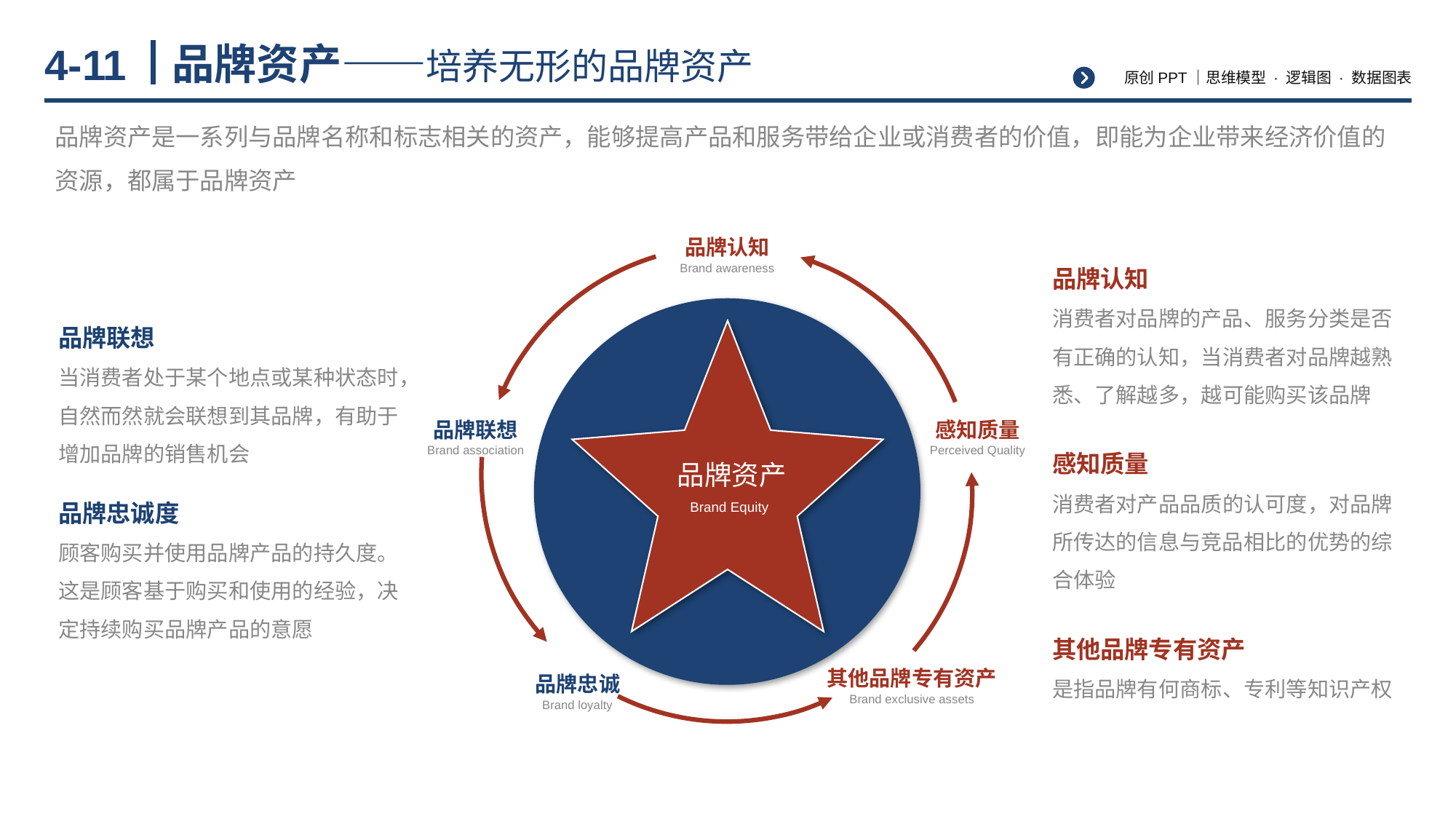

# 品牌资产——培养无形的品牌资产
4-11
品牌资产是一系列与品牌名称和标志相关的资产，能够提高产品和服务带给企业或消费者的价值，即能为企业带来经济价值的资源，都属于品牌资产
品牌认知

Brand awareness

品牌联想
感知质量
Brand association
Perceived Quality
品牌资产
Brand Equity
其他品牌专有资产
品牌忠诚
Brand exclusive assets
Brand loyalty

品牌认知
消费者对品牌的产品、服务分类是否有正确的认知，当消费者对品牌越熟悉、了解越多，越可能购买该品牌
感知质量
消费者对产品品质的认可度，对品牌所传达的信息与竞品相比的优势的综合体验
其他品牌专有资产
是指品牌有何商标、专利等知识产权
品牌联想
当消费者处于某个地点或某种状态时，自然而然就会联想到其品牌，有助于增加品牌的销售机会
品牌忠诚度
顾客购买并使用品牌产品的持久度。这是顾客基于购买和使用的经验，决定持续购买品牌产品的意愿